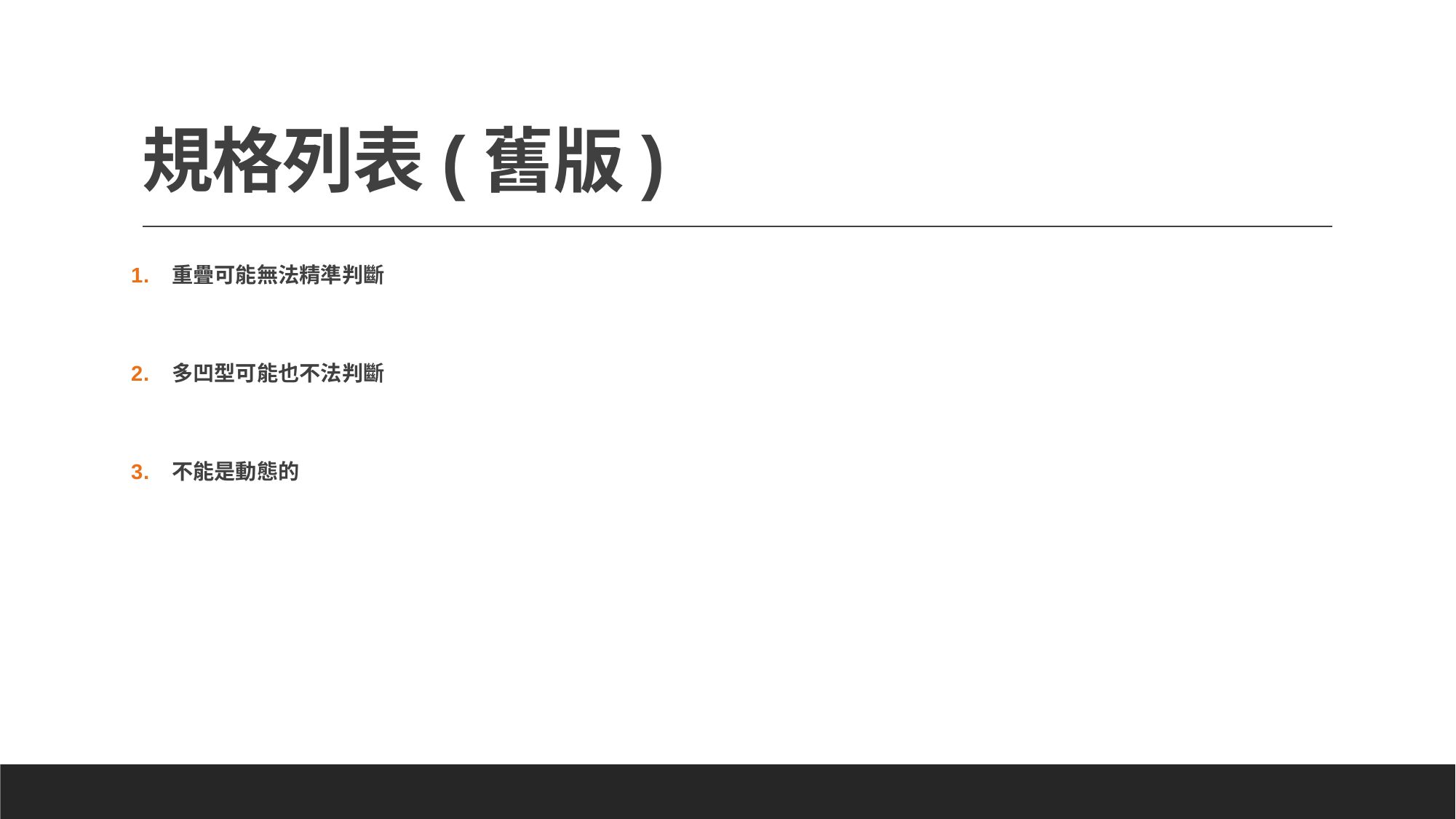

# 規格列表(舊版)
重疊可能無法精準判斷

多凹型可能也不法判斷

不能是動態的